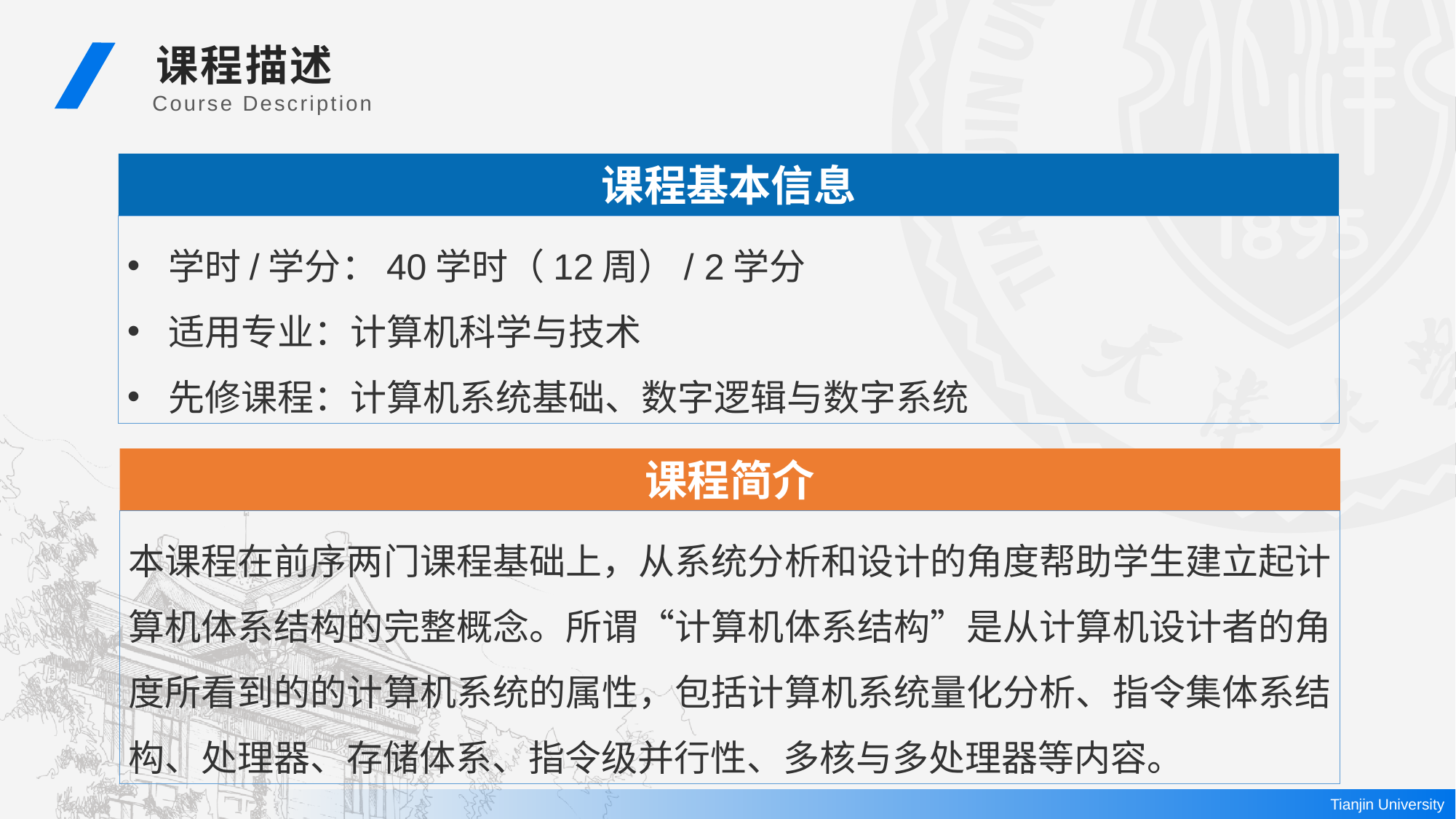

课程描述
   Course Description
课程基本信息
学时/学分：40学时（12周）/ 2学分
适用专业：计算机科学与技术
先修课程：计算机系统基础、数字逻辑与数字系统
课程简介
本课程在前序两门课程基础上，从系统分析和设计的角度帮助学生建立起计算机体系结构的完整概念。所谓“计算机体系结构”是从计算机设计者的角度所看到的的计算机系统的属性，包括计算机系统量化分析、指令集体系结构、处理器、存储体系、指令级并行性、多核与多处理器等内容。